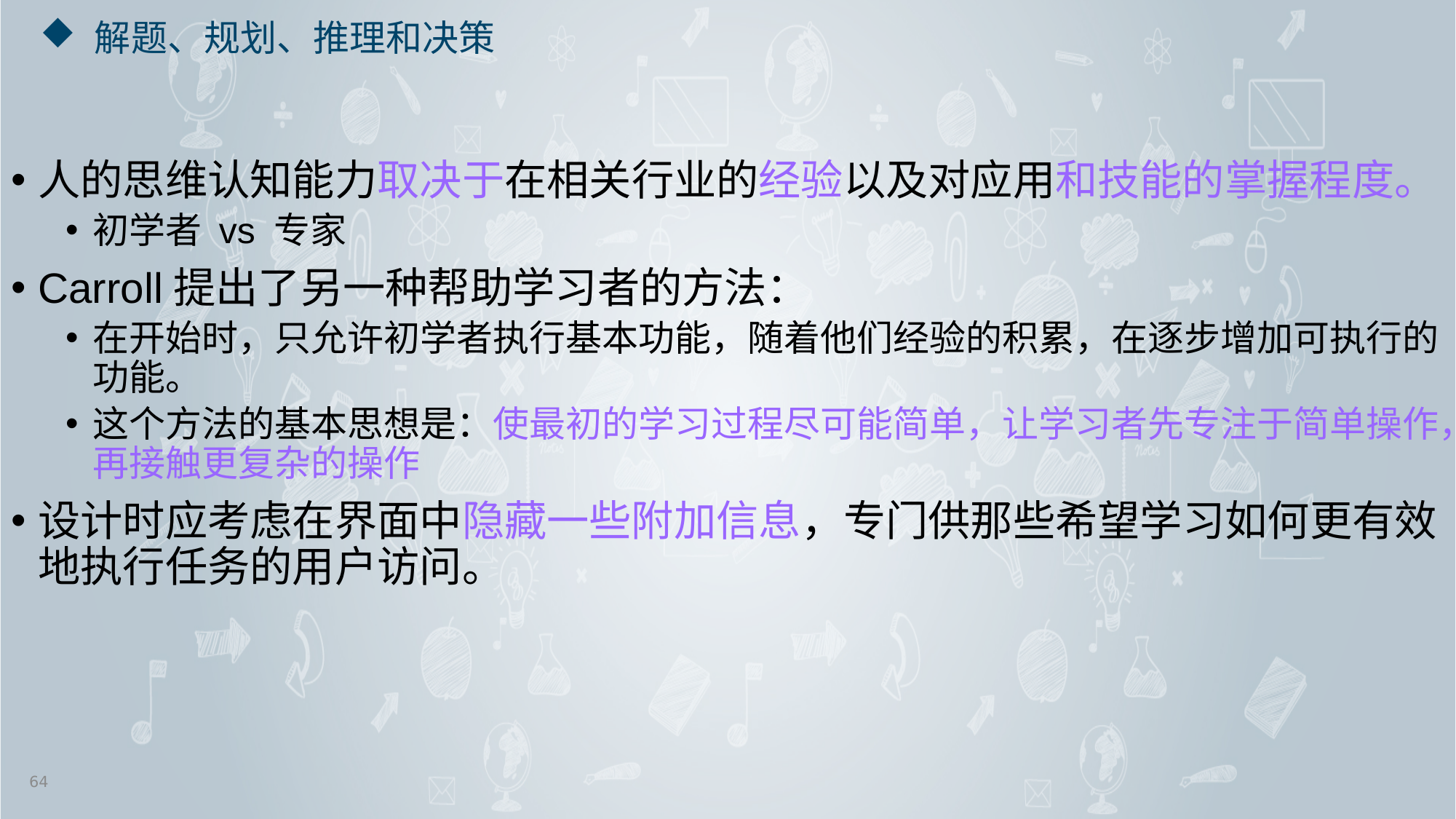

# 解题、规划、推理和决策
人的思维认知能力取决于在相关行业的经验以及对应用和技能的掌握程度。
初学者 vs 专家
Carroll提出了另一种帮助学习者的方法：
在开始时，只允许初学者执行基本功能，随着他们经验的积累，在逐步增加可执行的功能。
这个方法的基本思想是：使最初的学习过程尽可能简单，让学习者先专注于简单操作，再接触更复杂的操作
设计时应考虑在界面中隐藏一些附加信息，专门供那些希望学习如何更有效地执行任务的用户访问。
64